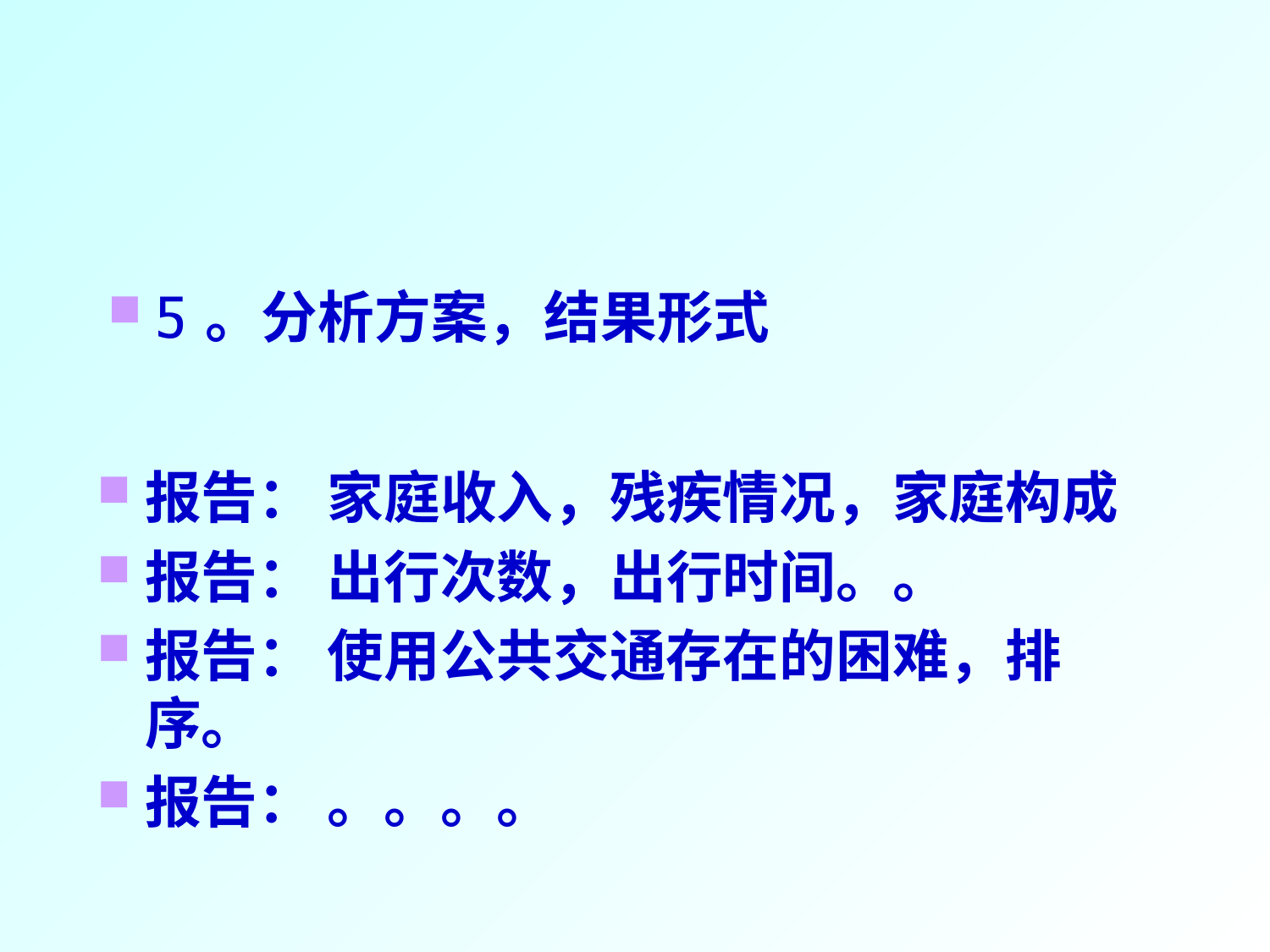

#
5。分析方案，结果形式
报告： 家庭收入，残疾情况，家庭构成
报告： 出行次数，出行时间。。
报告： 使用公共交通存在的困难，排序。
报告： 。。。。